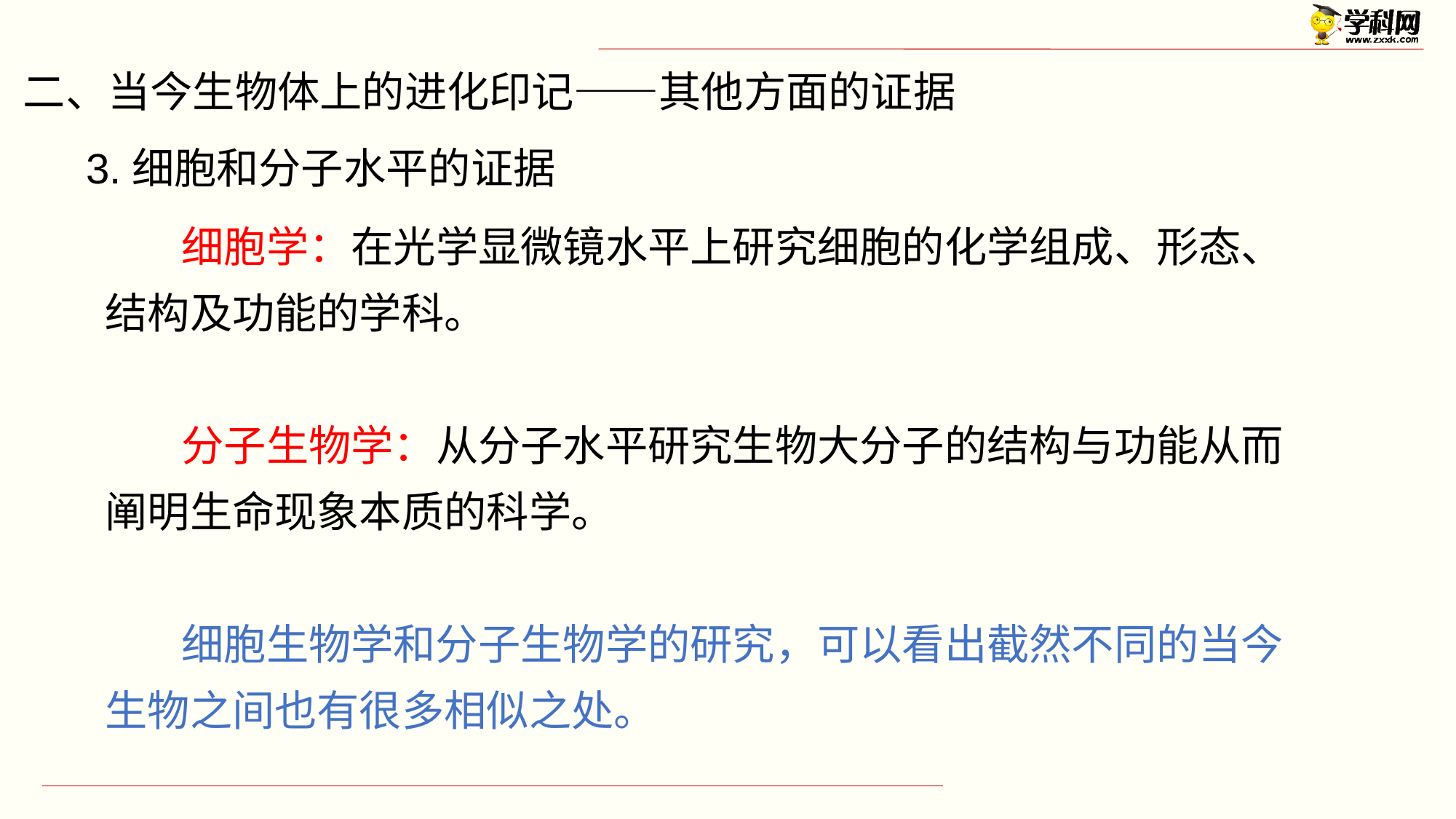

二、当今生物体上的进化印记——其他方面的证据
3.细胞和分子水平的证据
       细胞学：在光学显微镜水平上研究细胞的化学组成、形态、结构及功能的学科。

       分子生物学：从分子水平研究生物大分子的结构与功能从而阐明生命现象本质的科学。

       细胞生物学和分子生物学的研究，可以看出截然不同的当今生物之间也有很多相似之处。